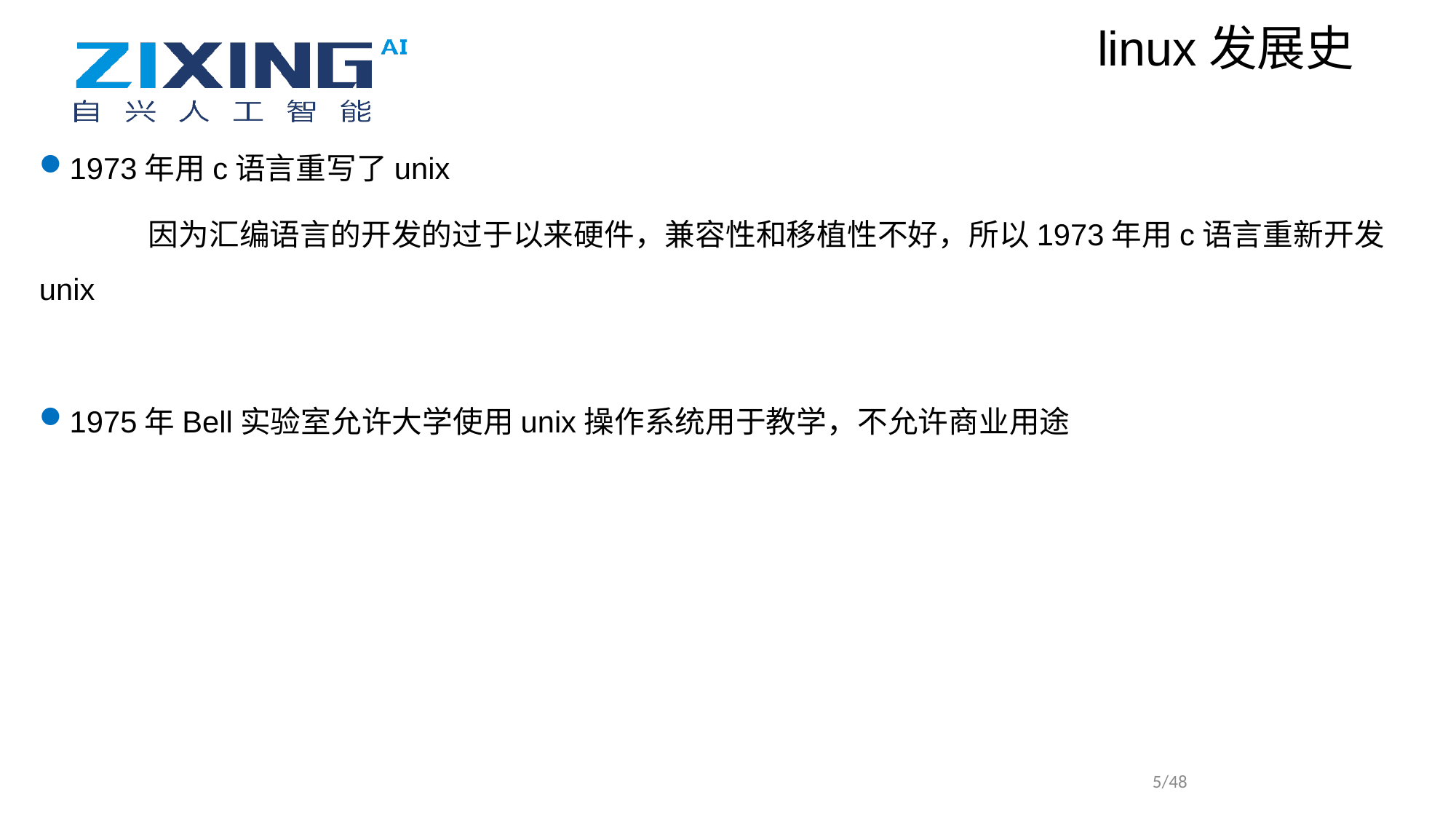

linux发展史
1973年用c语言重写了unix
	因为汇编语言的开发的过于以来硬件，兼容性和移植性不好，所以1973年用c语言重新开发unix

1975年Bell实验室允许大学使用unix操作系统用于教学，不允许商业用途

5/48